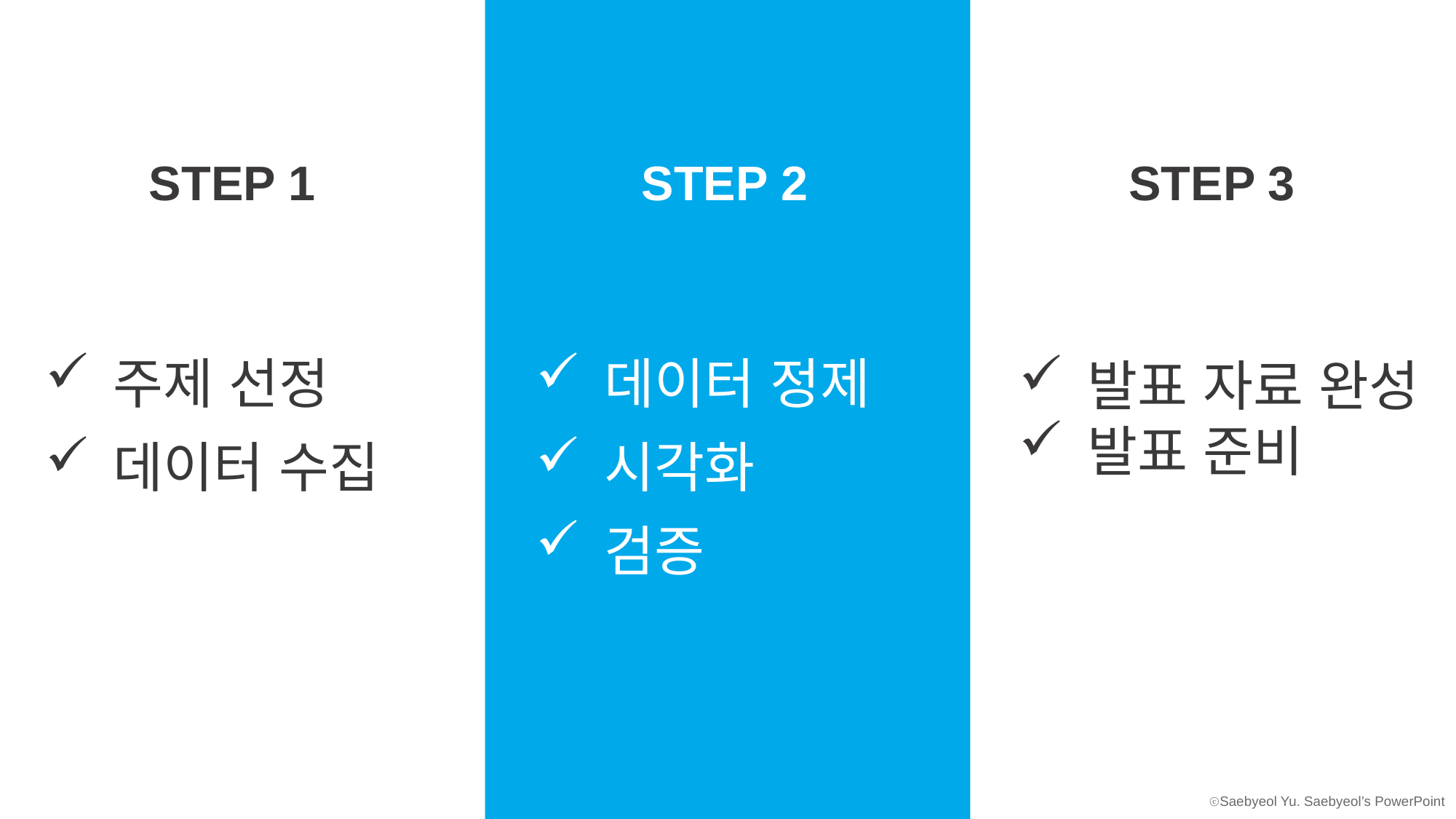

STEP 1
STEP 2
STEP 3
주제 선정

데이터 수집
데이터 정제

시각화

검증
발표 자료 완성
발표 준비